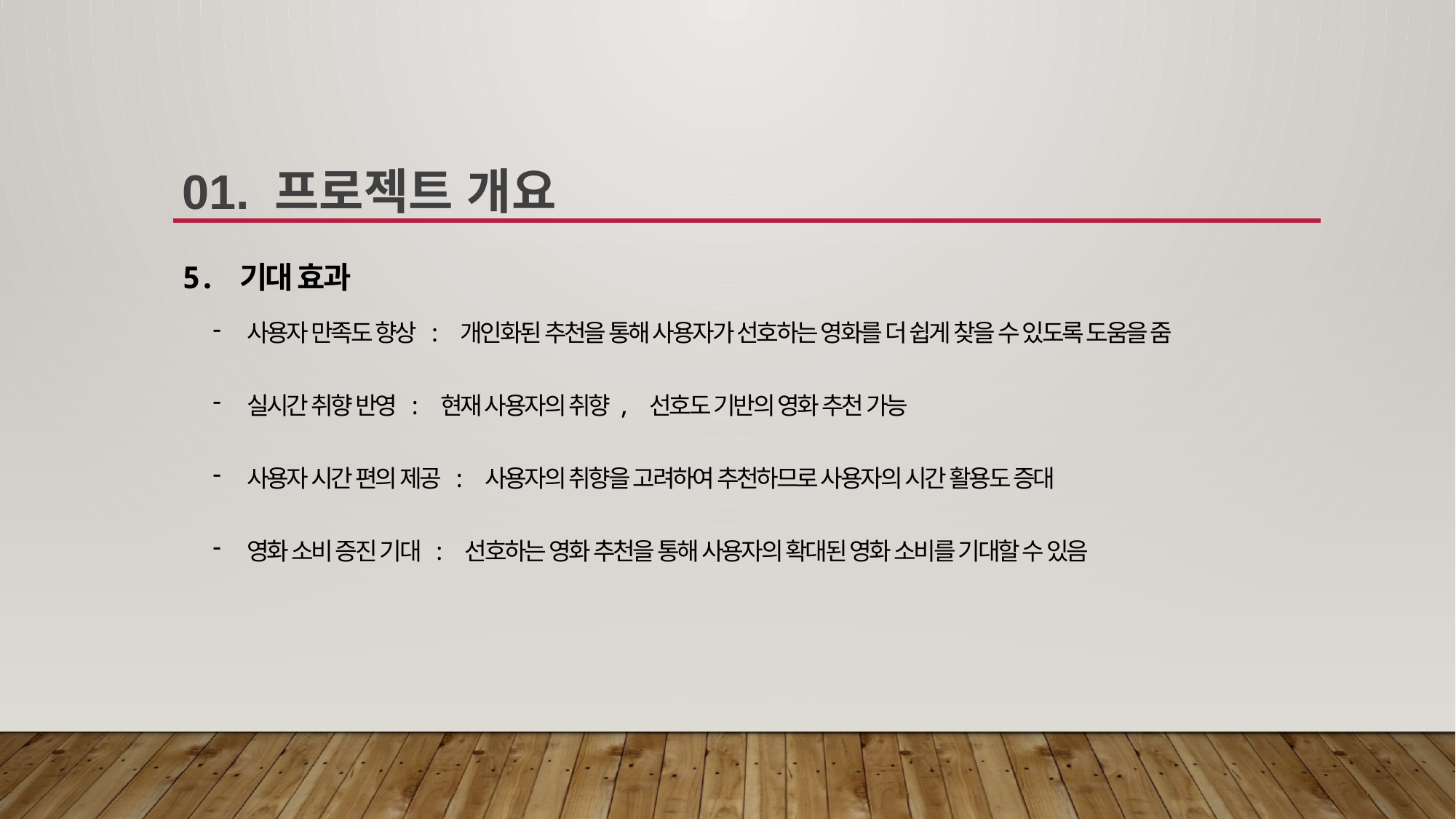

01. 프로젝트 개요

사용자 만족도 향상 : 개인화된 추천을 통해 사용자가 선호하는 영화를 더 쉽게 찾을 수 있도록 도움을 줌
실시간 취향 반영 : 현재 사용자의 취향, 선호도 기반의 영화 추천 가능
사용자 시간 편의 제공 : 사용자의 취향을 고려하여 추천하므로 사용자의 시간 활용도 증대
영화 소비 증진 기대 : 선호하는 영화 추천을 통해 사용자의 확대된 영화 소비를 기대할 수 있음

5. 기대 효과